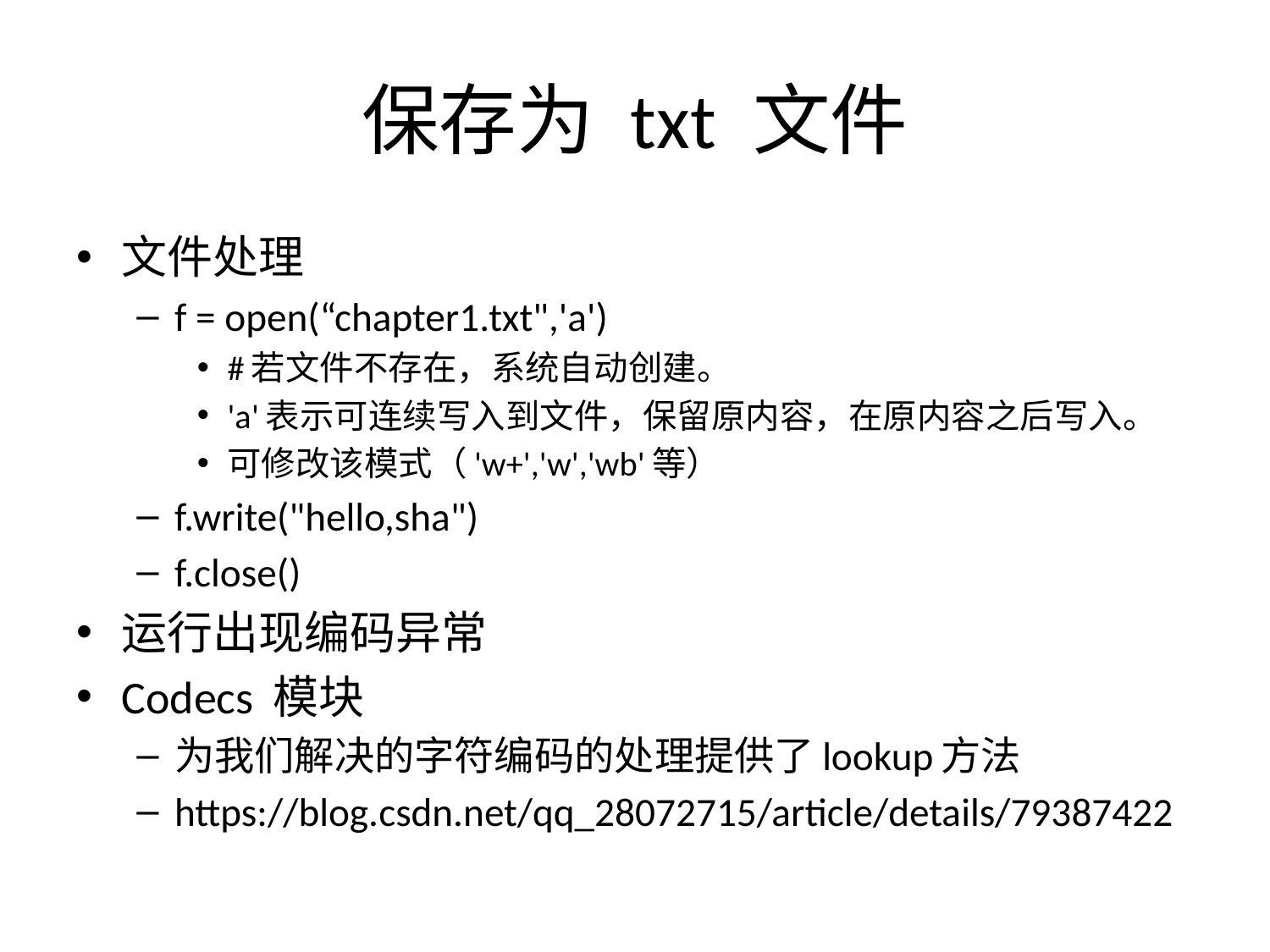

# 保存为 txt 文件
文件处理
f = open(“chapter1.txt",'a')
#若文件不存在，系统自动创建。
'a'表示可连续写入到文件，保留原内容，在原内容之后写入。
可修改该模式（'w+','w','wb'等）
f.write("hello,sha")
f.close()
运行出现编码异常
Codecs 模块
为我们解决的字符编码的处理提供了lookup方法
https://blog.csdn.net/qq_28072715/article/details/79387422